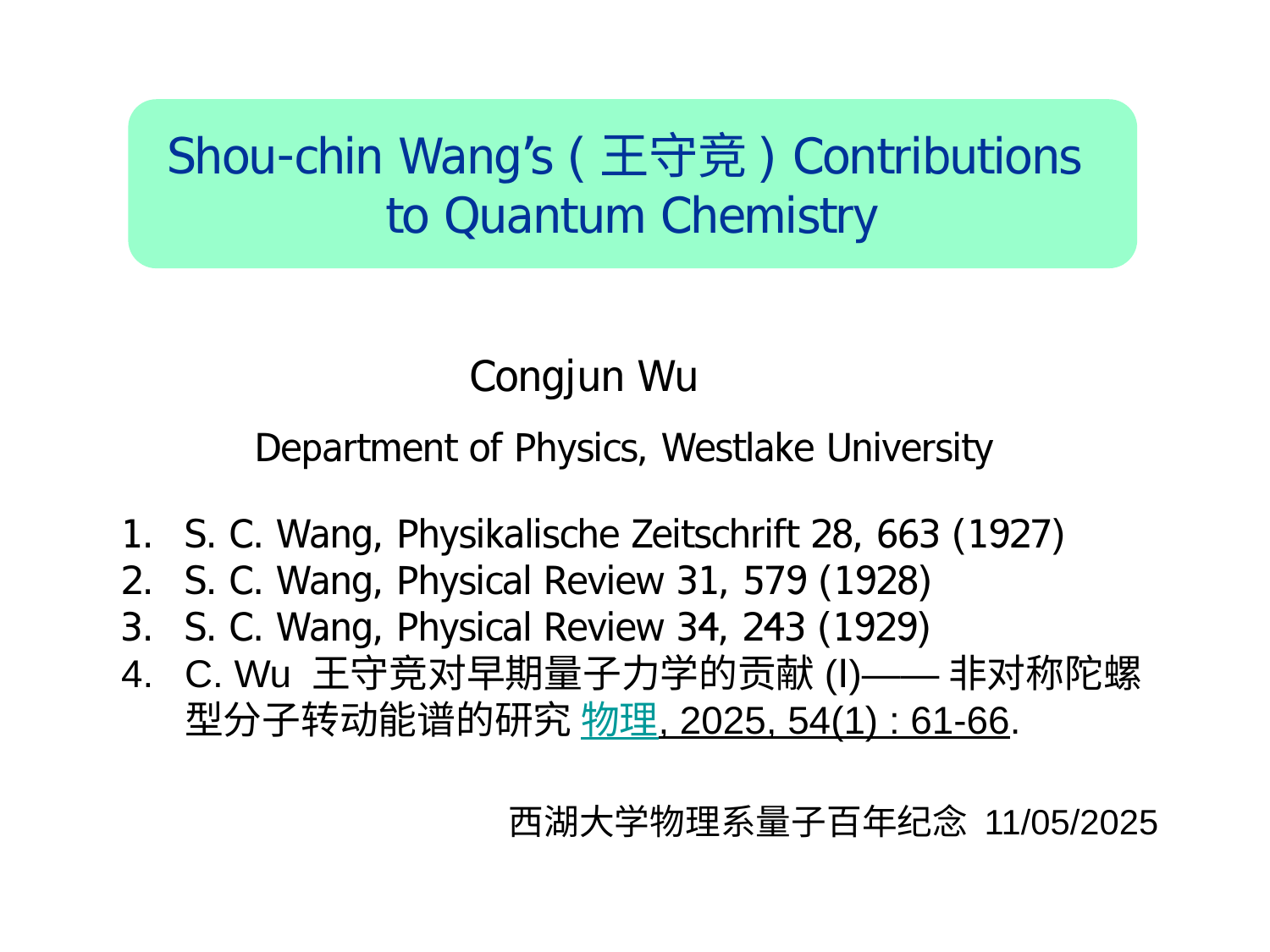

Shou-chin Wang’s (王守竞) Contributions
to Quantum Chemistry
Congjun Wu
Department of Physics, Westlake University
S. C. Wang, Physikalische Zeitschrift 28, 663 (1927)
S. C. Wang, Physical Review 31, 579 (1928)
S. C. Wang, Physical Review 34, 243 (1929)
C. Wu 王守竞对早期量子力学的贡献(Ⅰ)——非对称陀螺型分子转动能谱的研究 物理, 2025, 54(1) : 61-66.
 西湖大学物理系量子百年纪念 11/05/2025